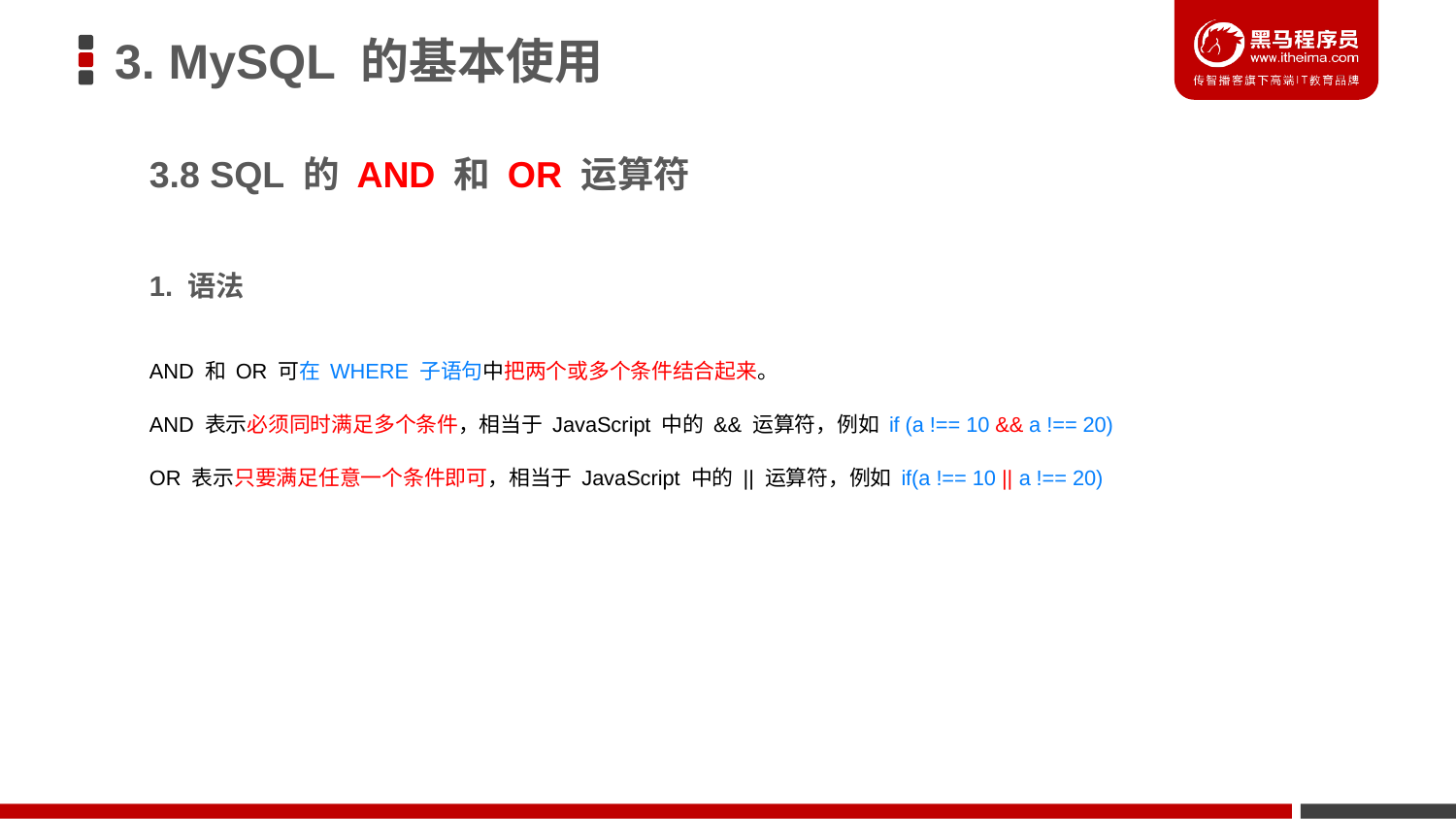

# 3. MySQL 的基本使用
3.8 SQL 的 AND 和 OR 运算符
1. 语法
AND 和 OR 可在 WHERE 子语句中把两个或多个条件结合起来。
AND 表示必须同时满足多个条件，相当于 JavaScript 中的 && 运算符，例如 if (a !== 10 && a !== 20)
OR 表示只要满足任意一个条件即可，相当于 JavaScript 中的 || 运算符，例如 if(a !== 10 || a !== 20)